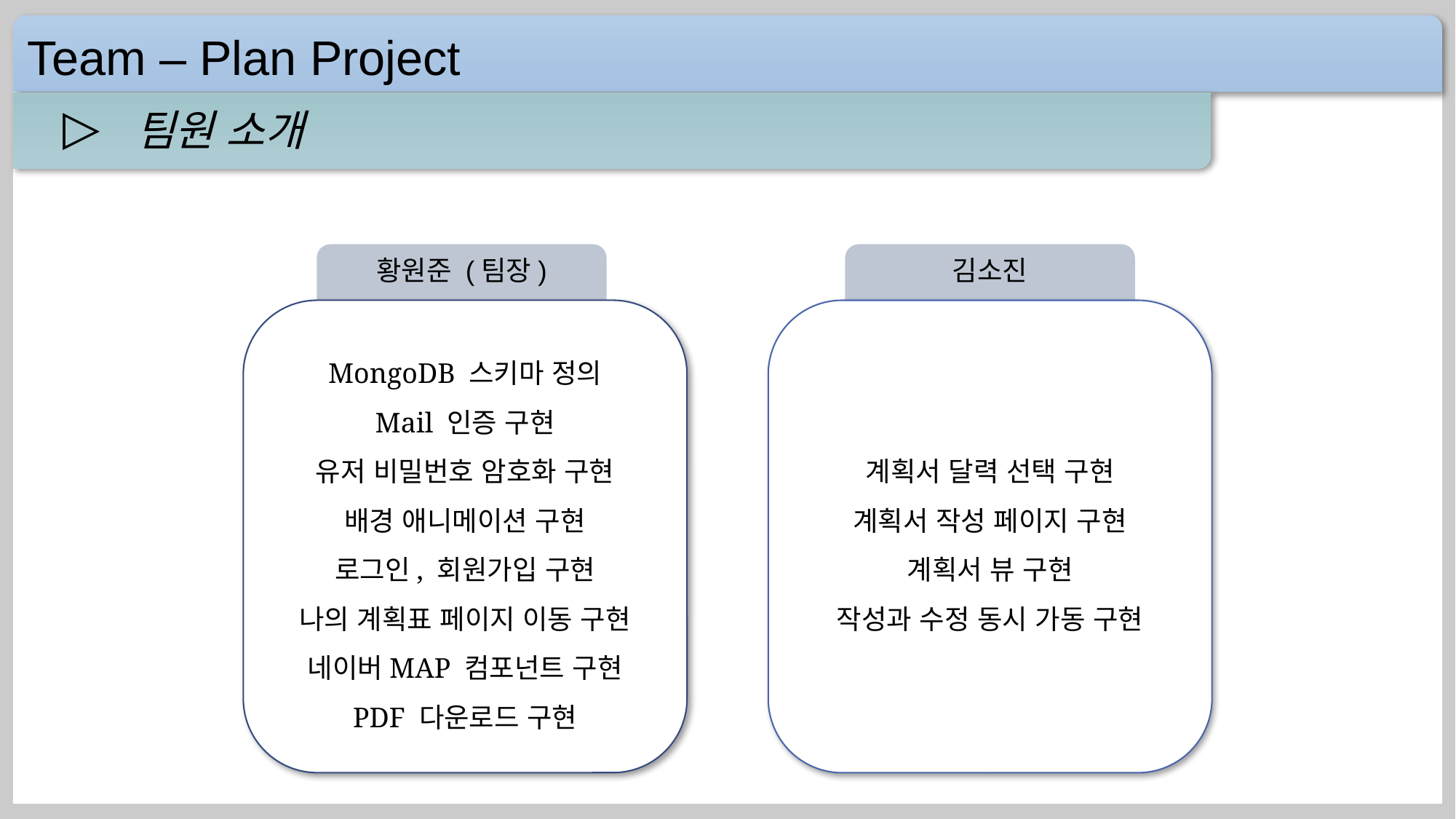

팀원 소개
황원준 (팀장)
김소진
MongoDB 스키마 정의
Mail 인증 구현
유저 비밀번호 암호화 구현
배경 애니메이션 구현
로그인, 회원가입 구현
나의 계획표 페이지 이동 구현
네이버MAP 컴포넌트 구현
PDF 다운로드 구현
계획서 달력 선택 구현
계획서 작성 페이지 구현
계획서 뷰 구현
작성과 수정 동시 가동 구현